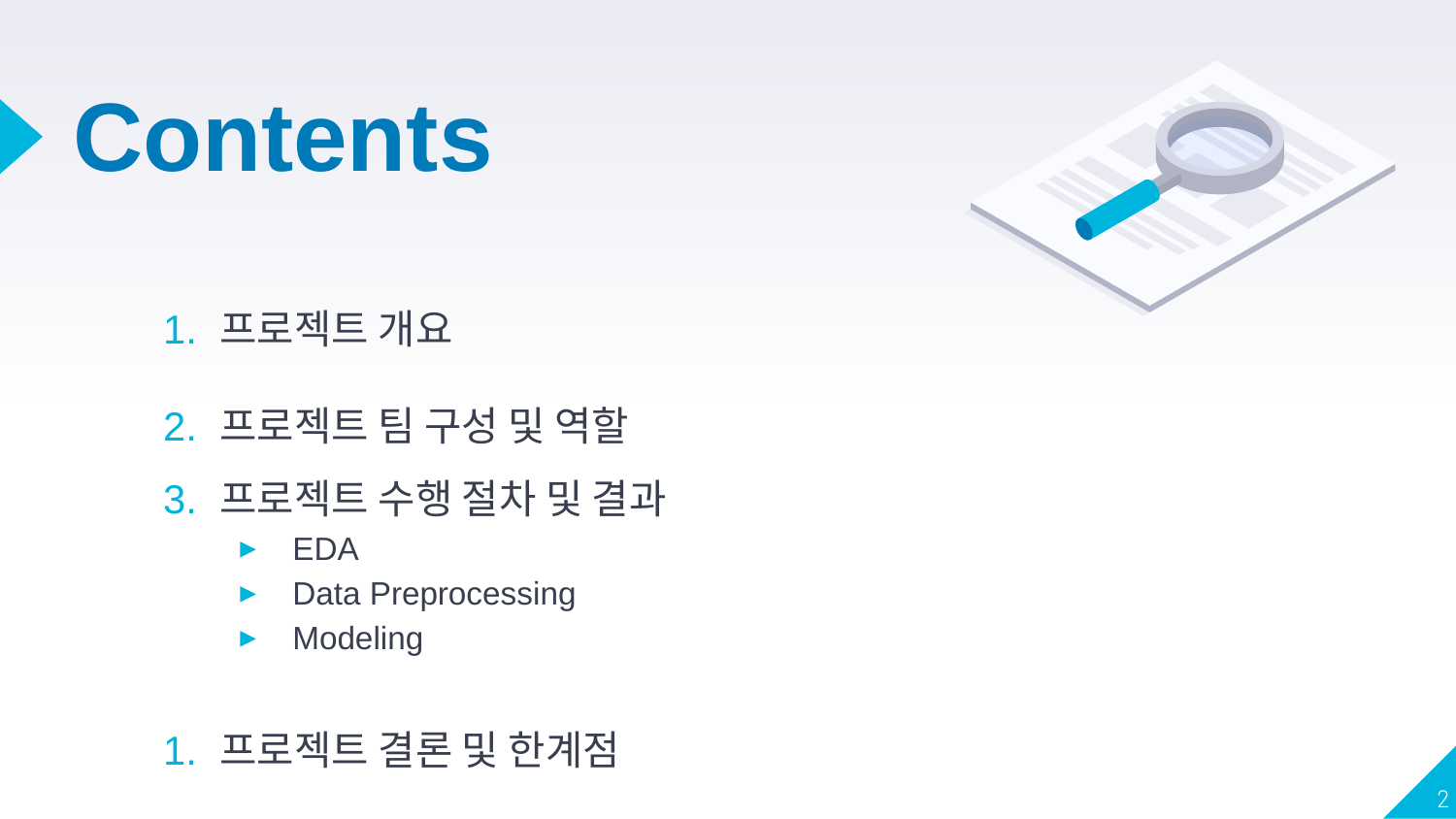

# Contents
프로젝트 개요
프로젝트 팀 구성 및 역할
프로젝트 수행 절차 및 결과
EDA
Data Preprocessing
Modeling
프로젝트 결론 및 한계점
2